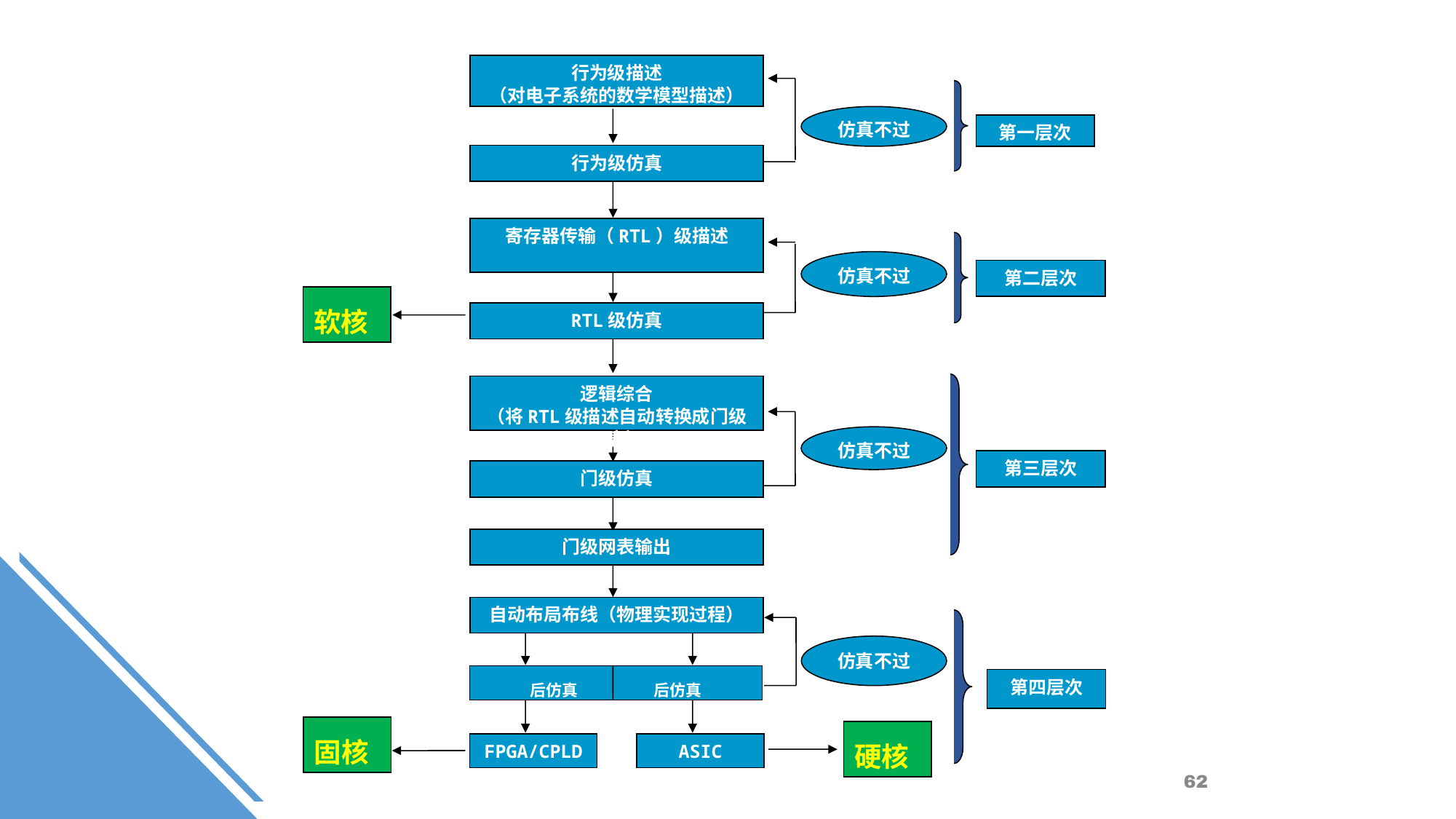

行为级描述
（对电子系统的数学模型描述）

仿真不过

第一层次
行为级仿真

寄存器传输（RTL）级描述

仿真不过
第二层次

软核
RTL级仿真

逻辑综合
（将RTL级描述自动转换成门级网表）

仿真不过

第三层次
门级仿真

门级网表输出

自动布局布线（物理实现过程）

仿真不过
后仿真                     后仿真

第四层次

固核
硬核
FPGA/CPLD
ASIC

62